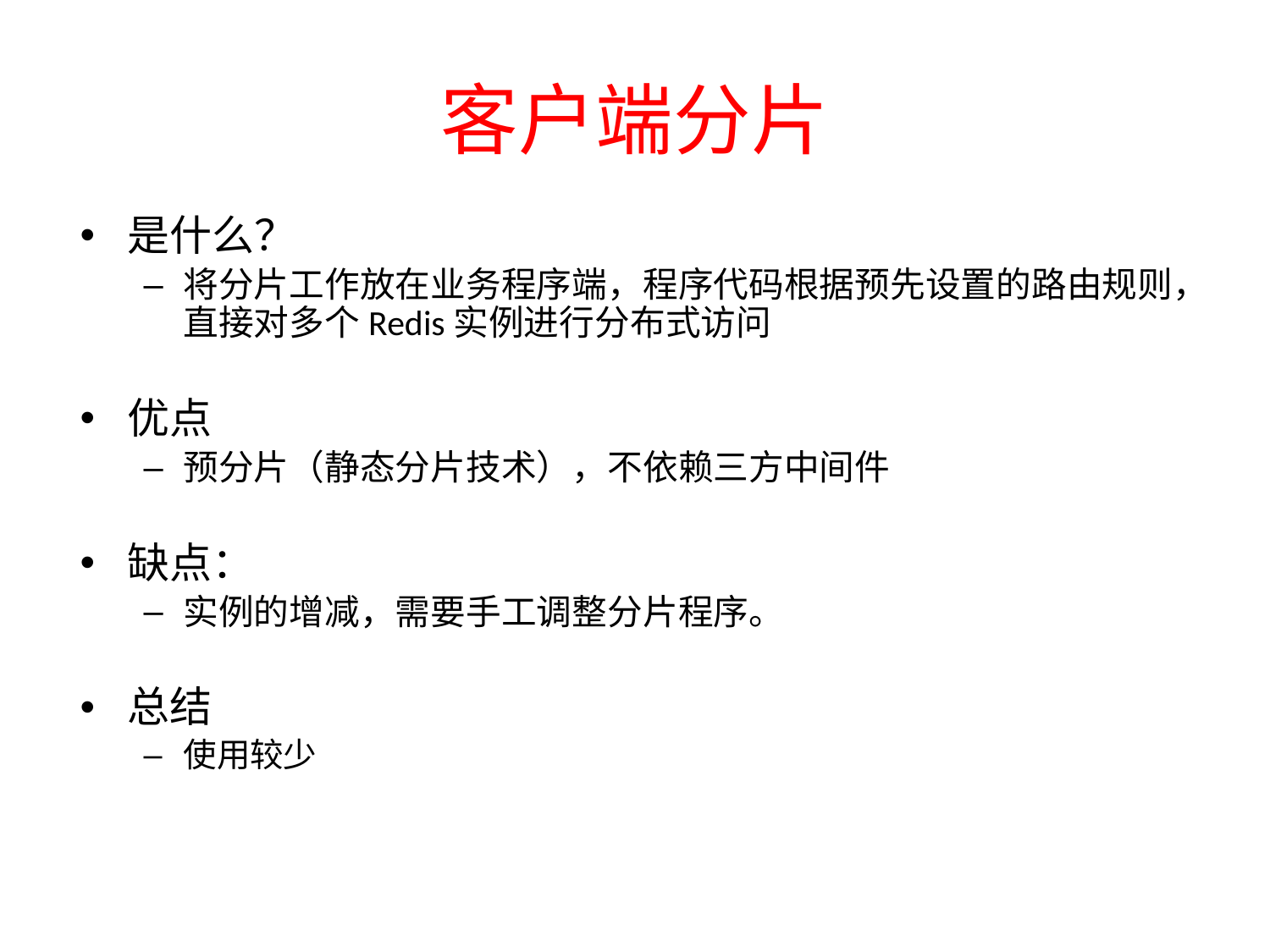

# 客户端分片
是什么？
将分片工作放在业务程序端，程序代码根据预先设置的路由规则，直接对多个Redis实例进行分布式访问

优点
预分片（静态分片技术），不依赖三方中间件

缺点：
实例的增减，需要手工调整分片程序。

总结
使用较少